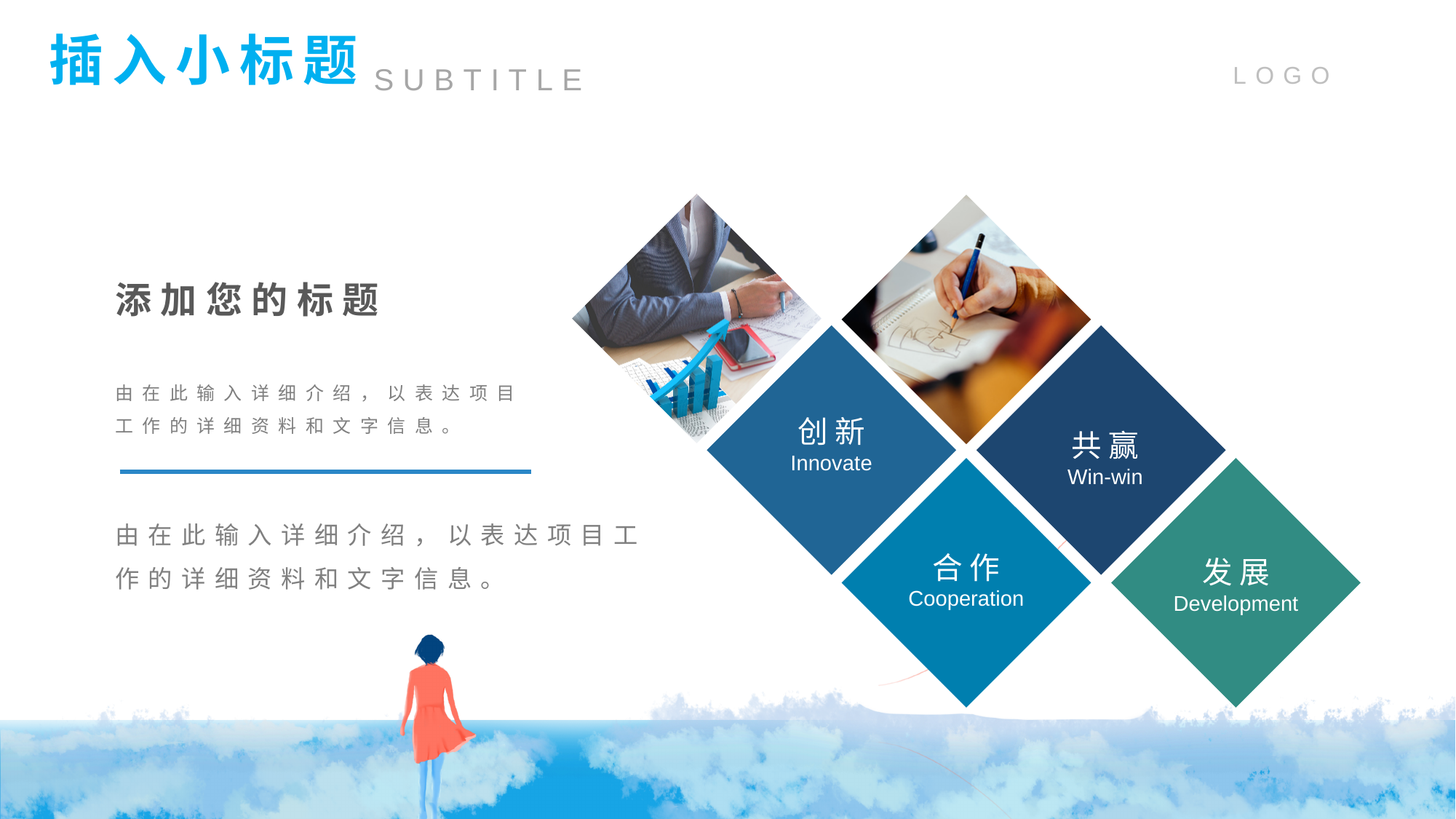

插入小标题
SUBTITLE

添加您的标题

创 新
Innovate

共 赢
Win-win
由在此输入详细介绍，以表达项目工作的详细资料和文字信息。

合 作
Cooperation

发 展
Development
由在此输入详细介绍，以表达项目工作的详细资料和文字信息。